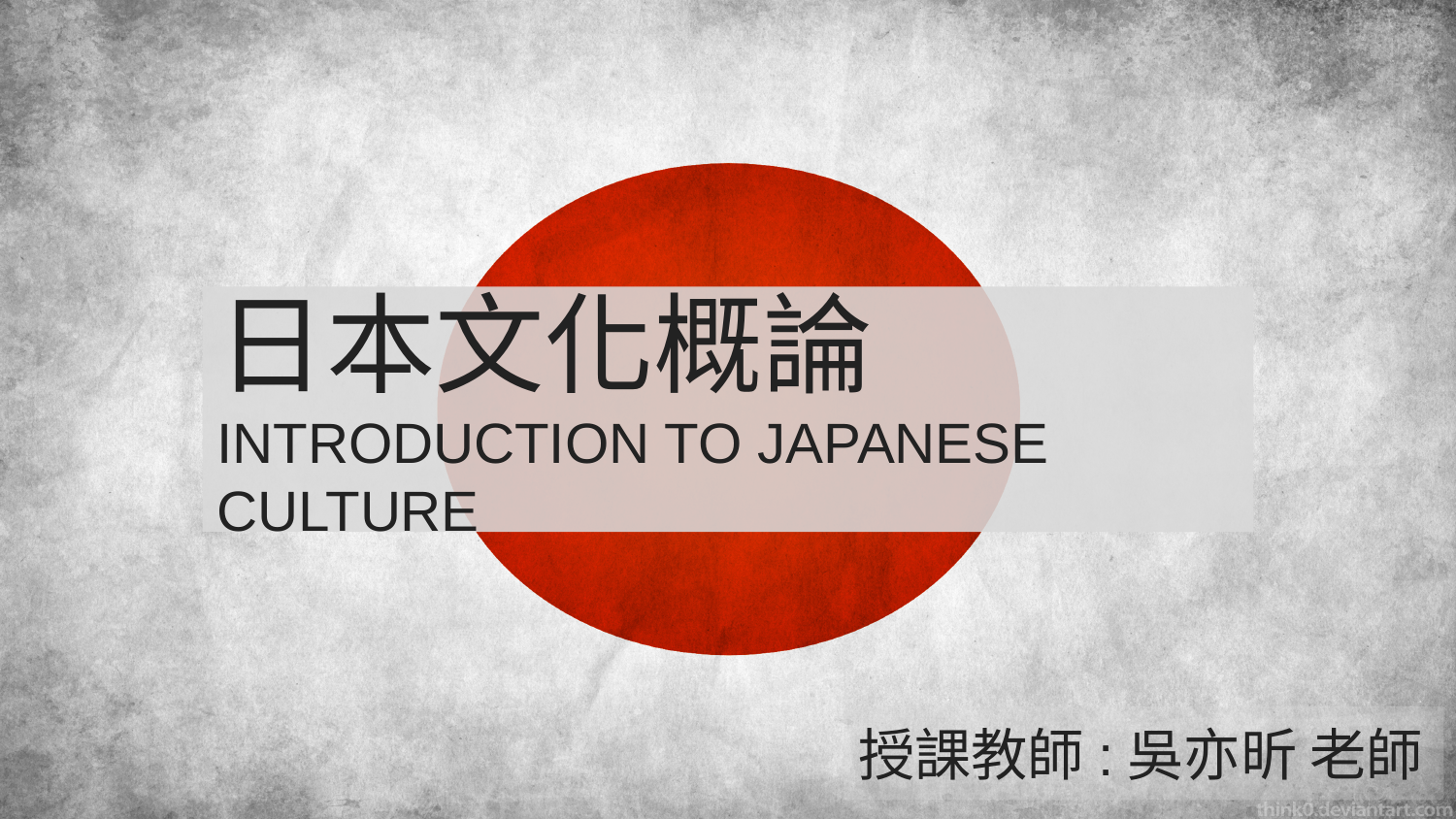

# 日本文化概論 INTRODUCTION TO JAPANESE CULTURE
授課教師:吳亦昕 老師